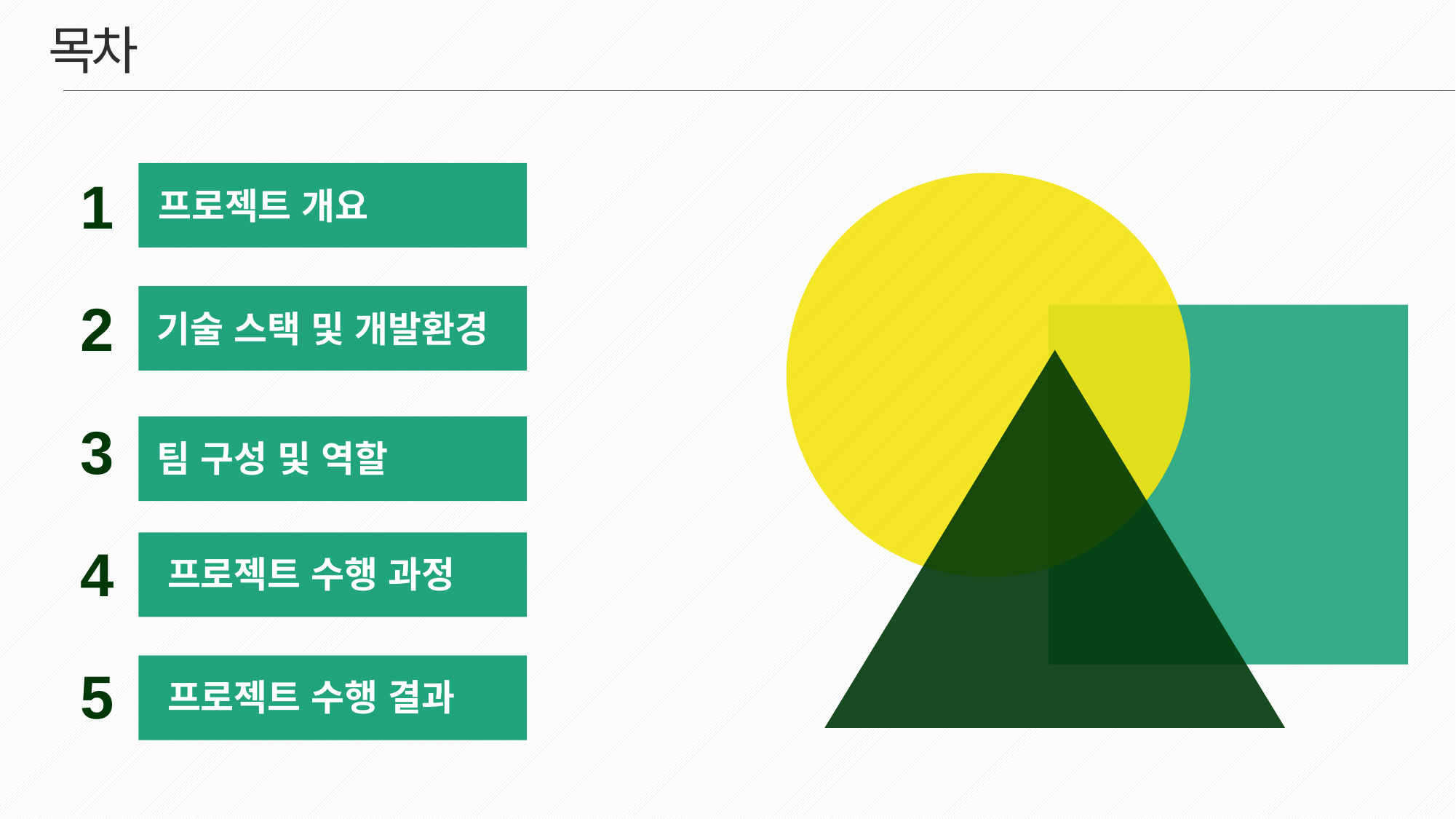

목차
1

프로젝트 개요
2

기술 스택 및 개발환경

3

팀 구성 및 역할
4

프로젝트 수행 과정
5

프로젝트 수행 결과